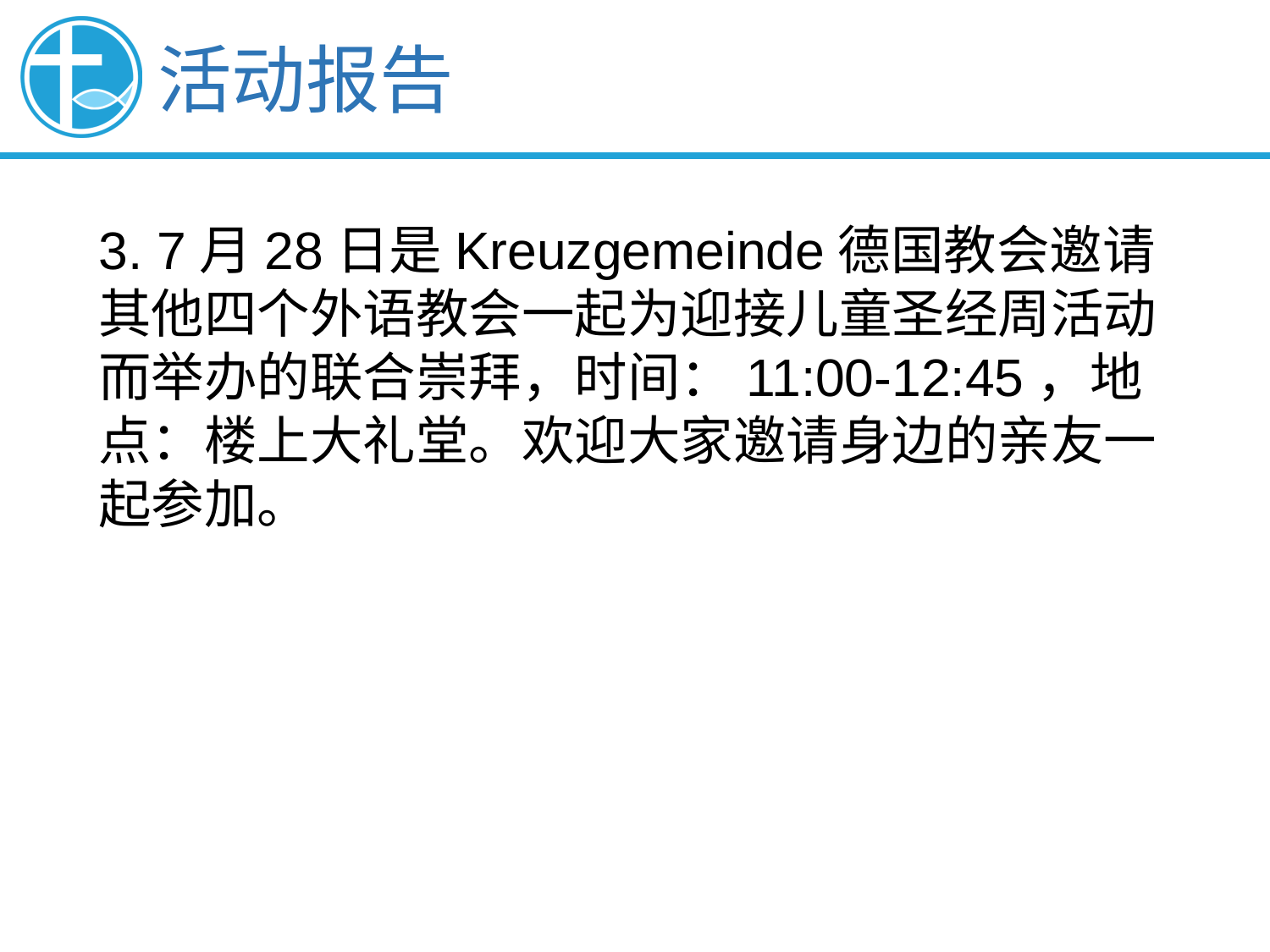

活动报告

3. 7月28日是Kreuzgemeinde德国教会邀请其他四个外语教会一起为迎接儿童圣经周活动而举办的联合崇拜，时间：11:00-12:45，地点：楼上大礼堂。欢迎大家邀请身边的亲友一起参加。